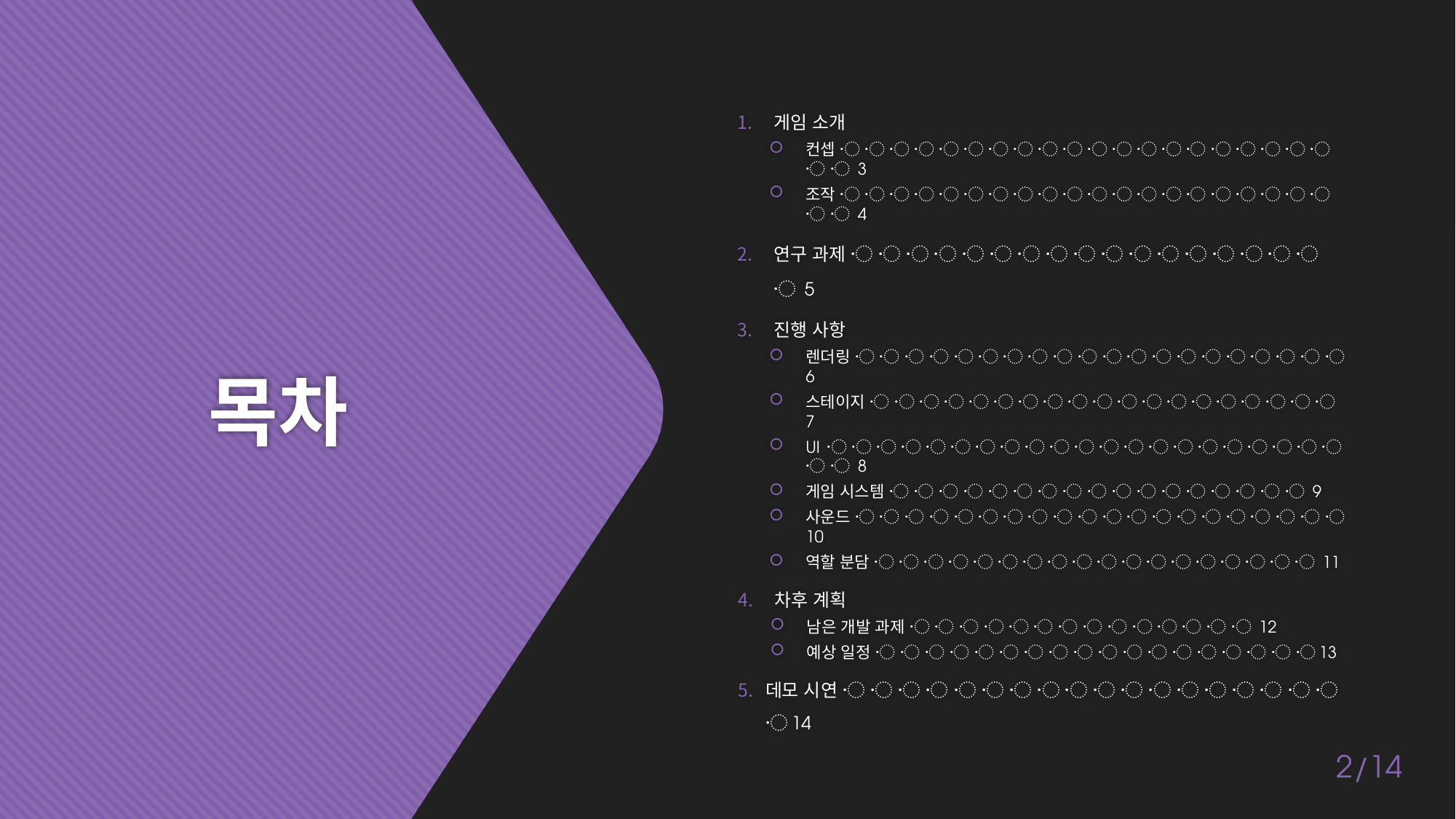

게임 소개
컨셉 〮 〮 〮 〮 〮 〮 〮 〮 〮 〮 〮 〮 〮 〮 〮 〮 〮 〮 〮 〮 〮 〮 3
조작 〮 〮 〮 〮 〮 〮 〮 〮 〮 〮 〮 〮 〮 〮 〮 〮 〮 〮 〮 〮 〮 〮 4
연구 과제 〮 〮 〮 〮 〮 〮 〮 〮 〮 〮 〮 〮 〮 〮 〮 〮 〮 〮 5
진행 사항
렌더링 〮 〮 〮 〮 〮 〮 〮 〮 〮 〮 〮 〮 〮 〮 〮 〮 〮 〮 〮 〮 6
스테이지 〮 〮 〮 〮 〮 〮 〮 〮 〮 〮 〮 〮 〮 〮 〮 〮 〮 〮 〮 7
UI 〮 〮 〮 〮 〮 〮 〮 〮 〮 〮 〮 〮 〮 〮 〮 〮 〮 〮 〮 〮 〮 〮 〮 8
게임 시스템 〮 〮 〮 〮 〮 〮 〮 〮 〮 〮 〮 〮 〮 〮 〮 〮 〮 9
사운드 〮 〮 〮 〮 〮 〮 〮 〮 〮 〮 〮 〮 〮 〮 〮 〮 〮 〮 〮 〮 10
역할 분담 〮 〮 〮 〮 〮 〮 〮 〮 〮 〮 〮 〮 〮 〮 〮 〮 〮 〮 11
차후 계획
남은 개발 과제 〮 〮 〮 〮 〮 〮 〮 〮 〮 〮 〮 〮 〮 〮 12
예상 일정 〮 〮 〮 〮 〮 〮 〮 〮 〮 〮 〮 〮 〮 〮 〮 〮 〮 〮13
데모 시연 〮 〮 〮 〮 〮 〮 〮 〮 〮 〮 〮 〮 〮 〮 〮 〮 〮 〮 〮14
# 목차
2/14